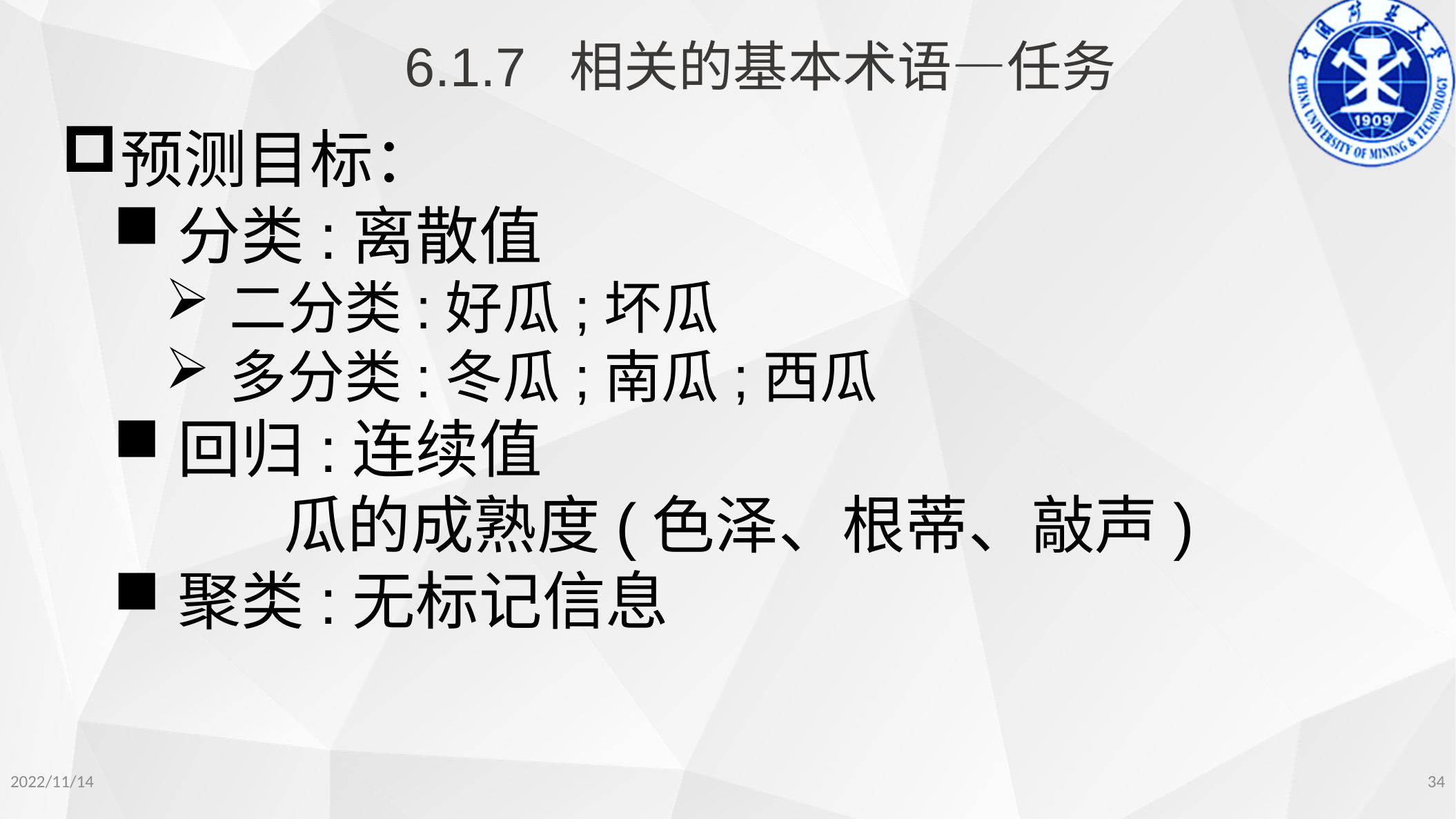

6.1.7  相关的基本术语—任务
预测目标：
分类:离散值
二分类:好瓜;坏瓜
多分类:冬瓜;南瓜;西瓜
回归:连续值
           瓜的成熟度(色泽、根蒂、敲声)
聚类:无标记信息
2022/11/14
34